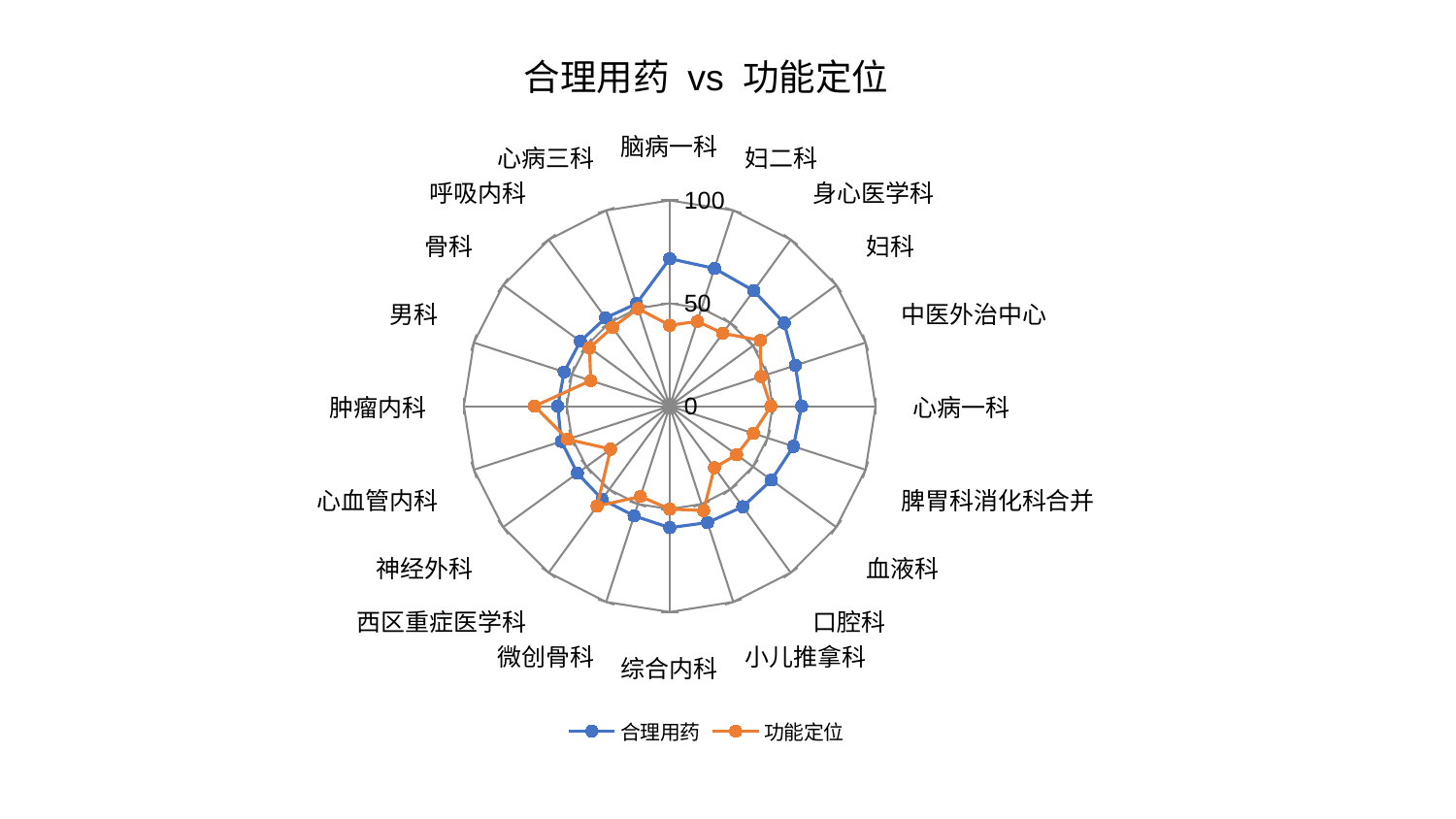

### Chart: 合理用药 vs 功能定位

| Category | 合理用药 | 功能定位 |
|---|---|---|
| 脑病一科 | 71.6639024736335 | 39.29970986810587 |
| 妇二科 | 70.38324519437349 | 43.3405632996527 |
| 身心医学科 | 69.38008997161117 | 43.78720385017199 |
| 妇科 | 68.75060201951351 | 54.41991504499105 |
| 中医外治中心 | 64.14823576367147 | 46.682394378684066 |
| 心病一科 | 64.057529021277 | 49.16465586331476 |
| 脾胃科消化科合并 | 63.24208763827139 | 42.75681958001073 |
| 血液科 | 61.06929683474816 | 40.17495946355522 |
| 口腔科 | 60.40592288955016 | 36.93319851895652 |
| 小儿推拿科 | 59.461087102179874 | 53.3283249086521 |
| 综合内科 | 59.04293675236413 | 50.00536069172815 |
| 微创骨科 | 56.03891830700941 | 46.108511347514856 |
| 西区重症医学科 | 55.88841929126623 | 60.01793353561532 |
| 神经外科 | 55.438058285373415 | 35.51947842020856 |
| 心血管内科 | 55.36502999607457 | 52.15111406879959 |
| 肿瘤内科 | 54.37712433625622 | 65.68948085730007 |
| 男科 | 53.91073856387467 | 40.32169838501457 |
| 骨科 | 53.653901402481225 | 48.22490361307823 |
| 呼吸内科 | 53.016575294289666 | 47.256054618528395 |
| 心病三科 | 52.38083549969297 | 49.92058933407681 |
52